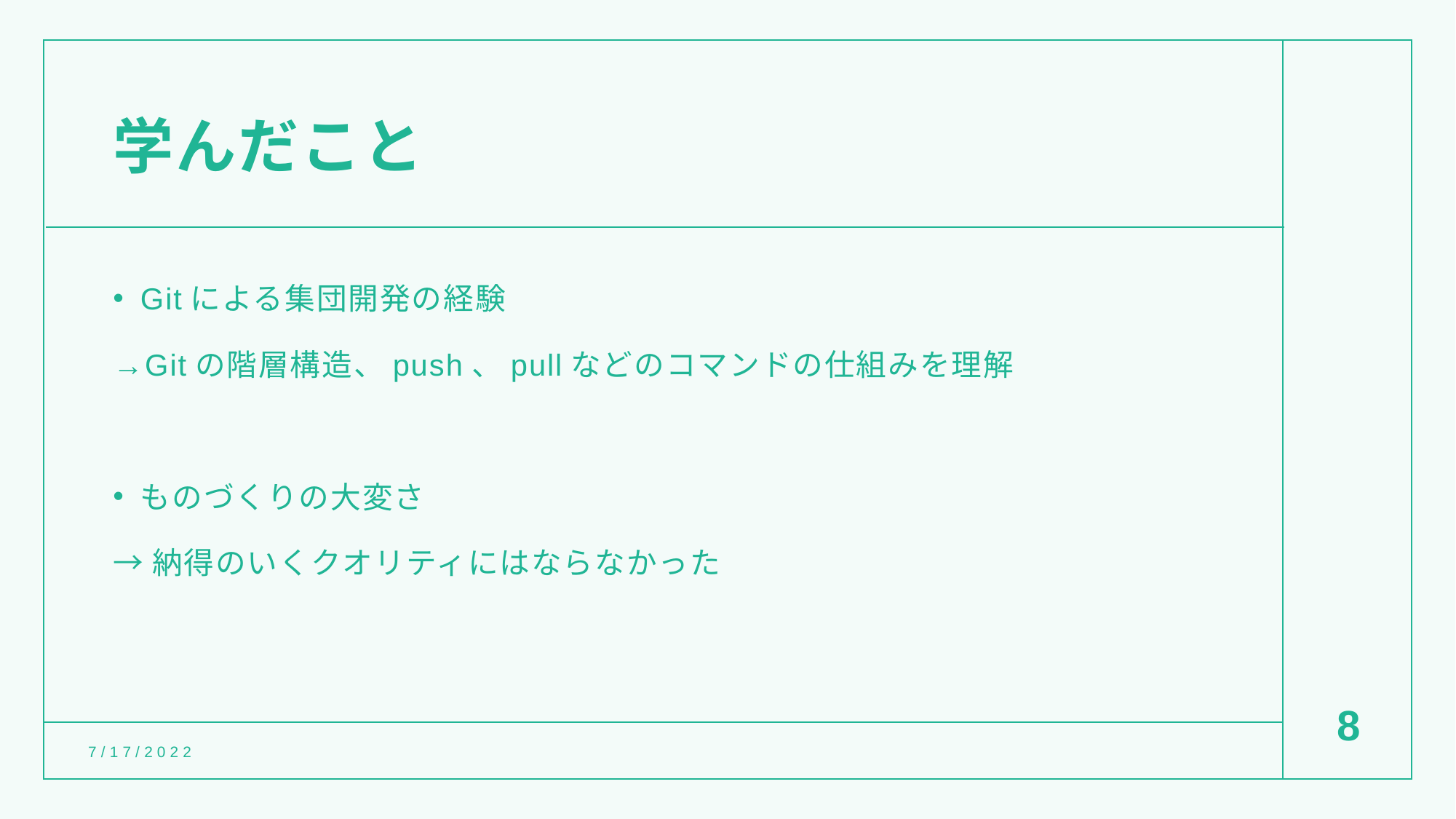

# 学んだこと
Gitによる集団開発の経験
→Gitの階層構造、push、pullなどのコマンドの仕組みを理解

ものづくりの大変さ
→納得のいくクオリティにはならなかった

8
7/17/2022